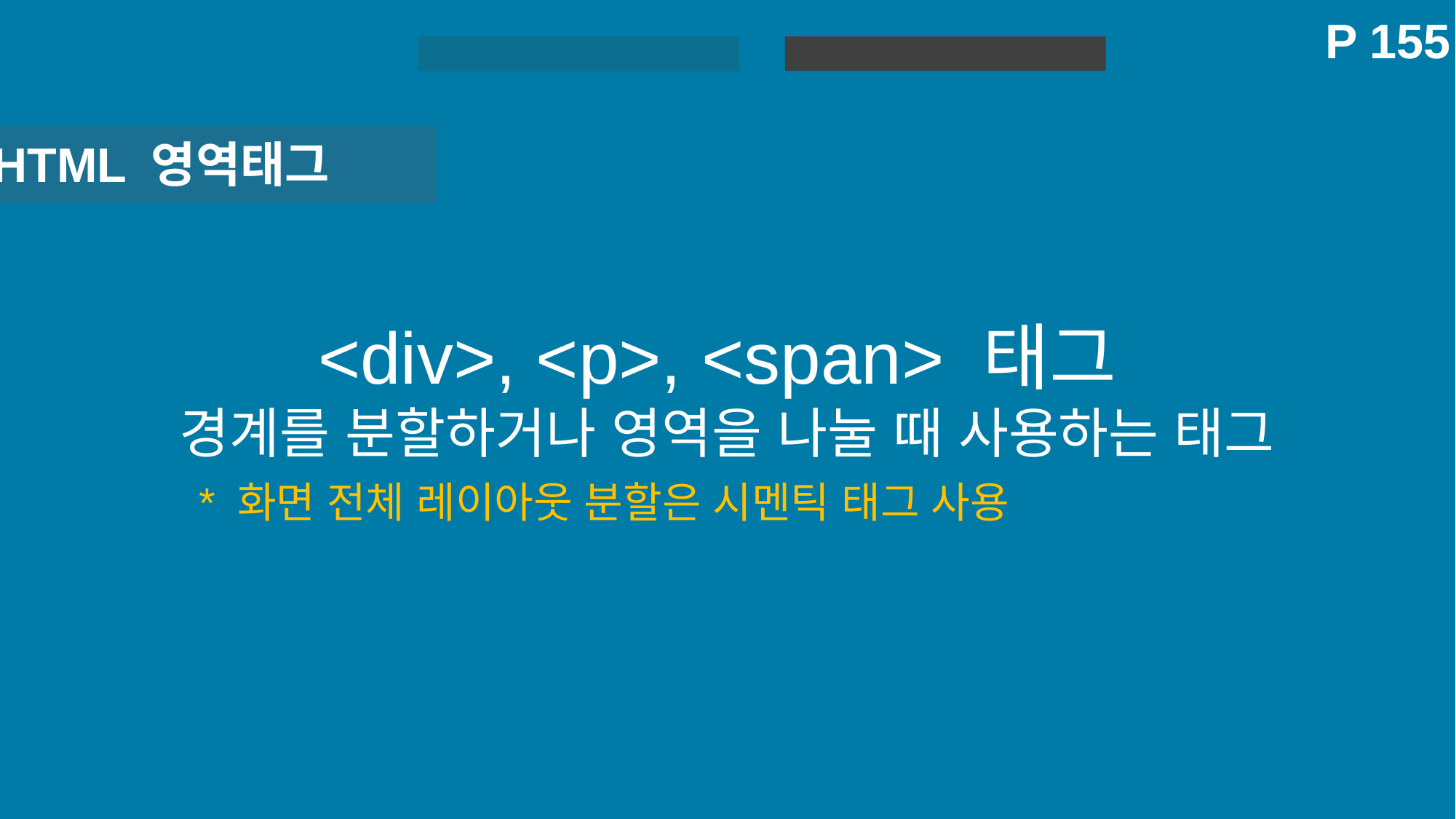

P 155
HTML 실습
HTML

HTML 영역태그
<div>, <p>, <span> 태그
경계를 분할하거나 영역을 나눌 때 사용하는 태그
* 화면 전체 레이아웃 분할은 시멘틱 태그 사용